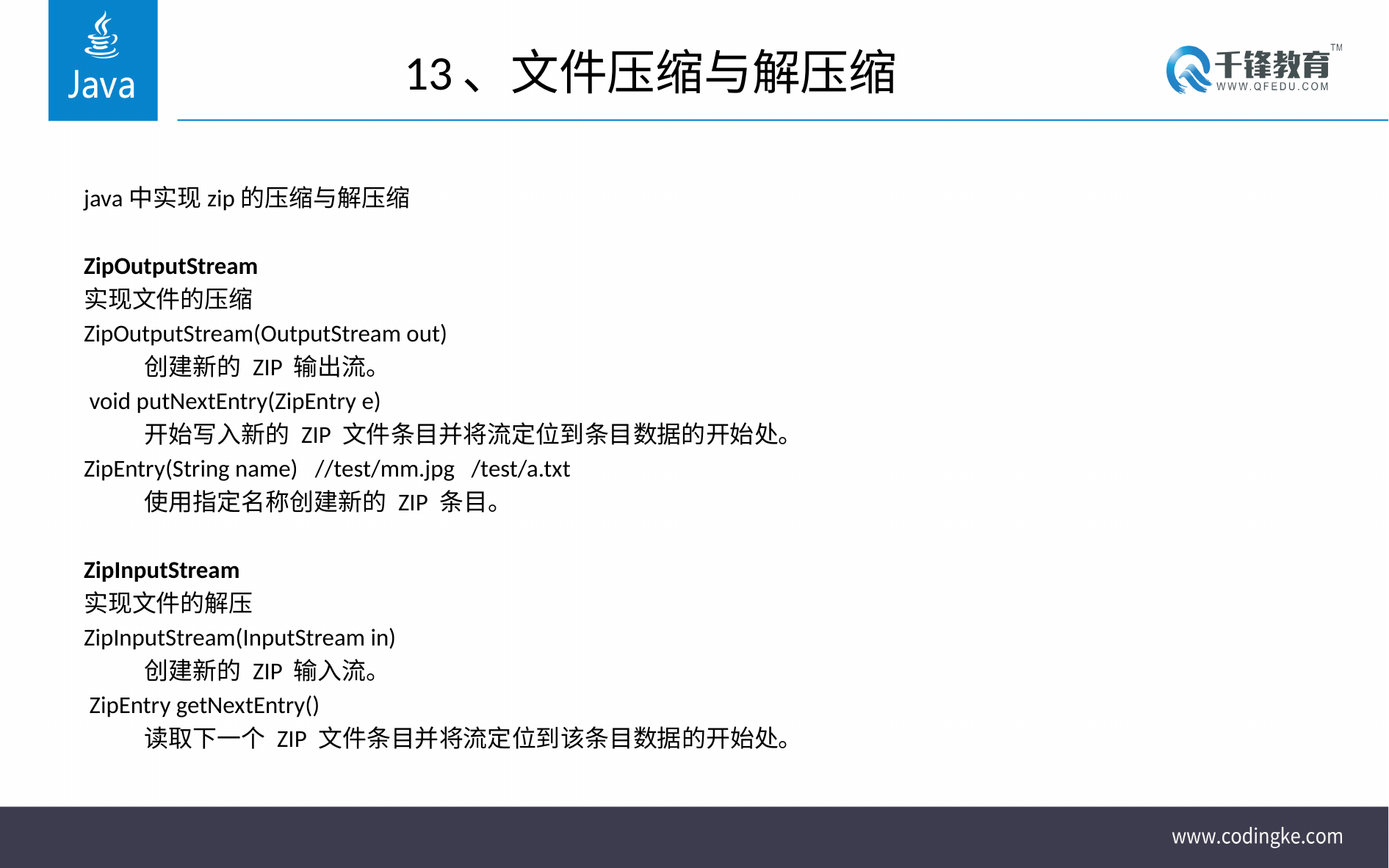

# 13、文件压缩与解压缩
java中实现zip的压缩与解压缩

ZipOutputStream
实现文件的压缩
ZipOutputStream(OutputStream out)
          创建新的 ZIP 输出流。
 void putNextEntry(ZipEntry e)
          开始写入新的 ZIP 文件条目并将流定位到条目数据的开始处。
ZipEntry(String name)   //test/mm.jpg   /test/a.txt
          使用指定名称创建新的 ZIP 条目。

ZipInputStream
实现文件的解压
ZipInputStream(InputStream in)
          创建新的 ZIP 输入流。
 ZipEntry getNextEntry()
          读取下一个 ZIP 文件条目并将流定位到该条目数据的开始处。